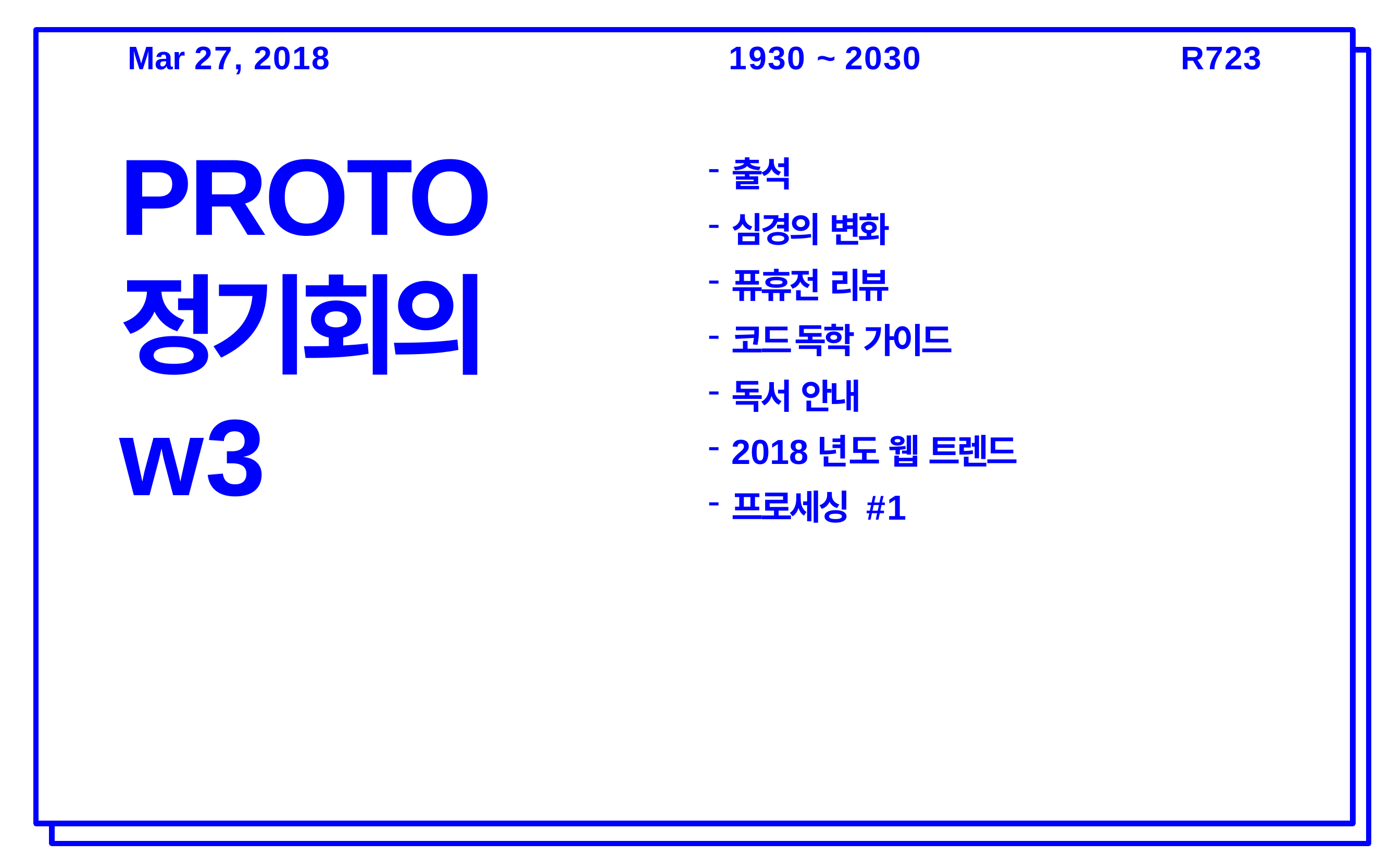

Mar 27, 2018
1930 ~ 2030
R723

PROTO
정기회의
w3
출석
심경의 변화
퓨휴전 리뷰
코드 독학 가이드
독서 안내
2018년도 웹 트렌드
프로세싱 #1